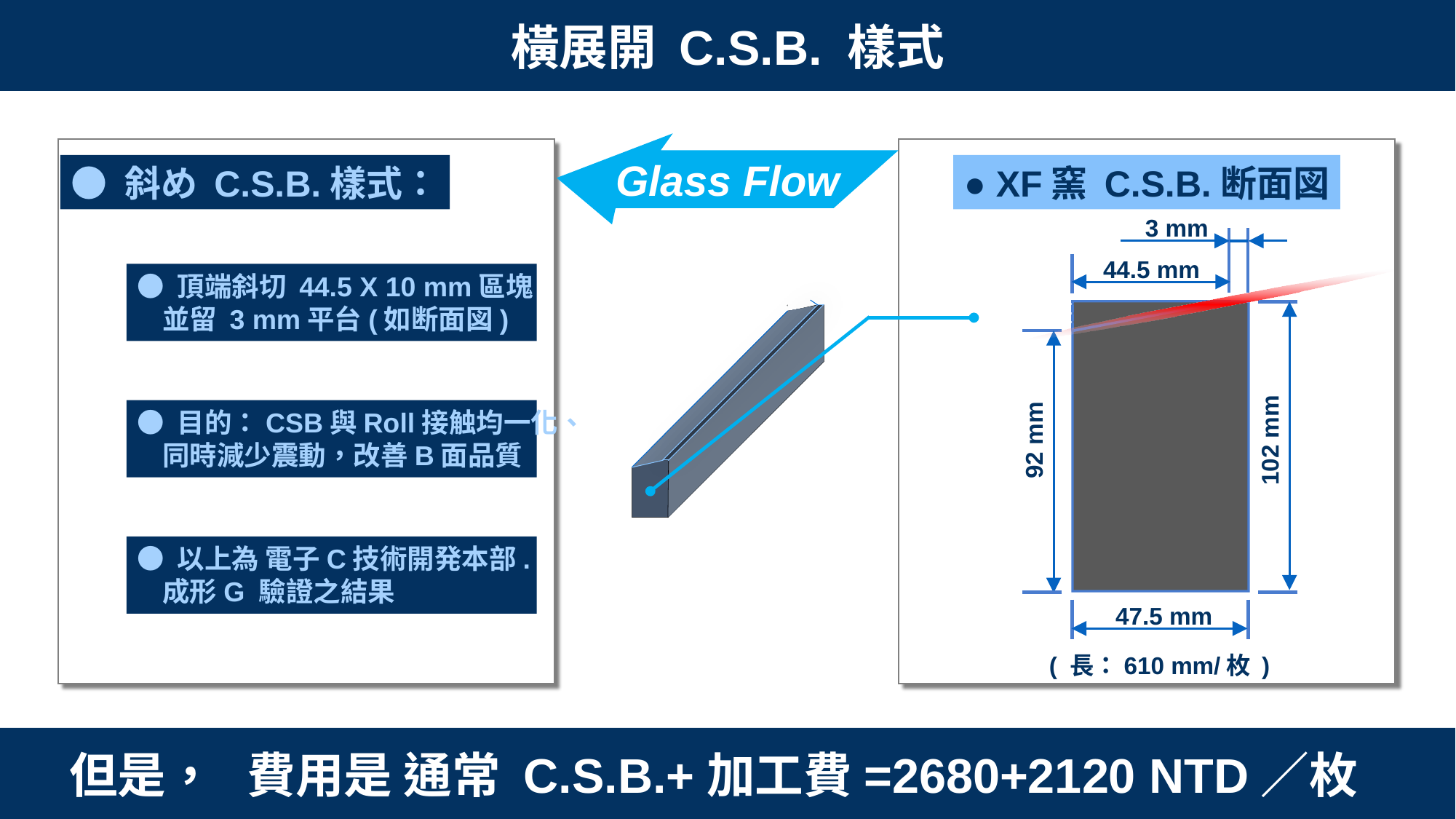

橫展開 C.S.B. 樣式

Glass Flow

● 斜め C.S.B.樣式：
● XF窯 C.S.B.断面図
3 mm
44.5 mm

● 頂端斜切 44.5 X 10 mm區塊
   並留 3 mm平台(如断面図)

92 mm
102 mm
47.5 mm
( 長：610 mm/枚 )
● 目的：CSB與Roll接触均一化、
   同時減少震動，改善B面品質
● 以上為 電子C技術開発本部.
   成形G 驗證之結果

但是，
費用是 通常 C.S.B.+加工費=2680+2120 NTD／枚